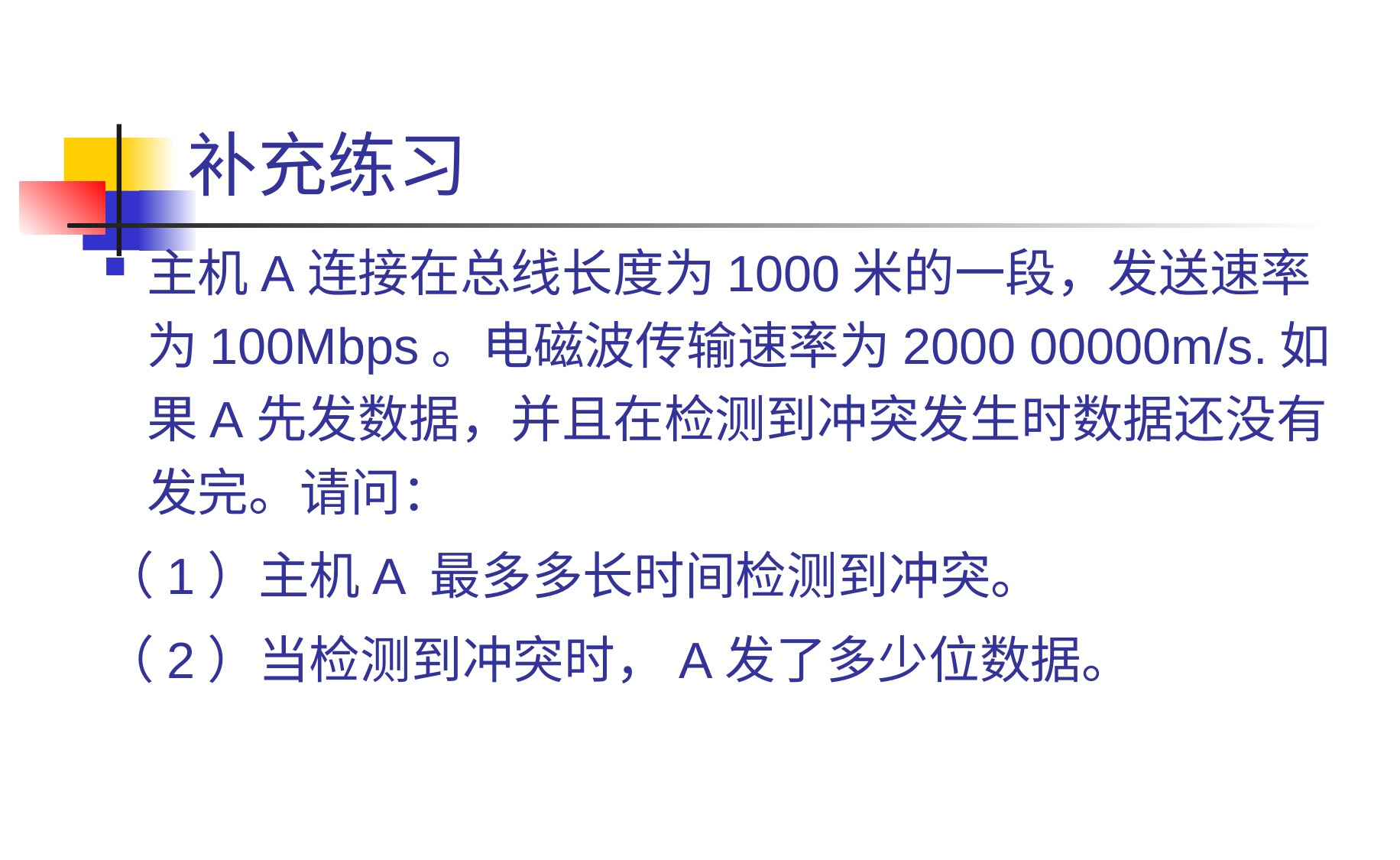

# 补充练习
主机A连接在总线长度为1000米的一段，发送速率为100Mbps。电磁波传输速率为2000 00000m/s.如果A先发数据，并且在检测到冲突发生时数据还没有发完。请问：
（1）主机A 最多多长时间检测到冲突。
（2）当检测到冲突时，A发了多少位数据。